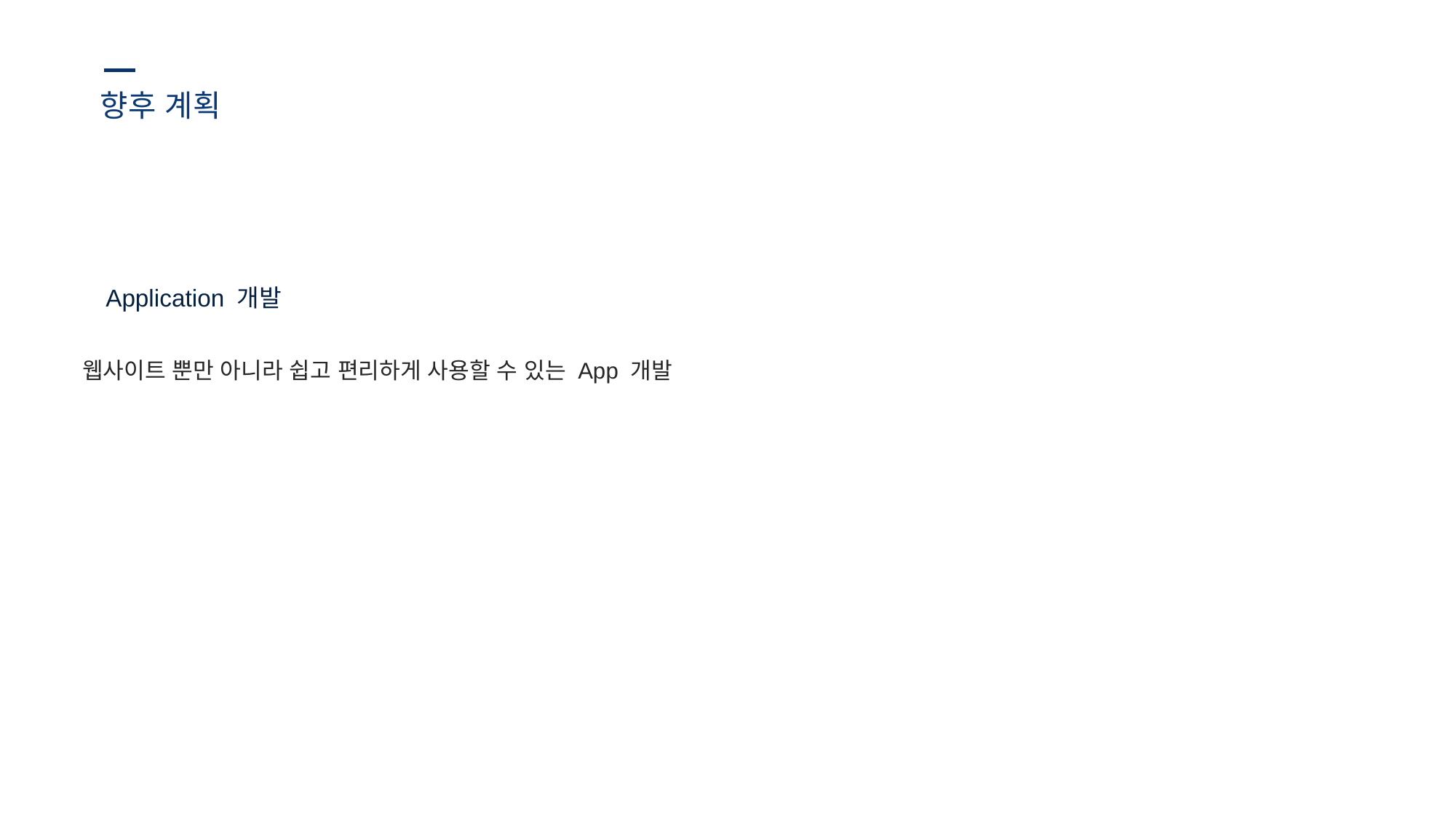

향후 계획
Application 개발
웹사이트 뿐만 아니라 쉽고 편리하게 사용할 수 있는 App 개발